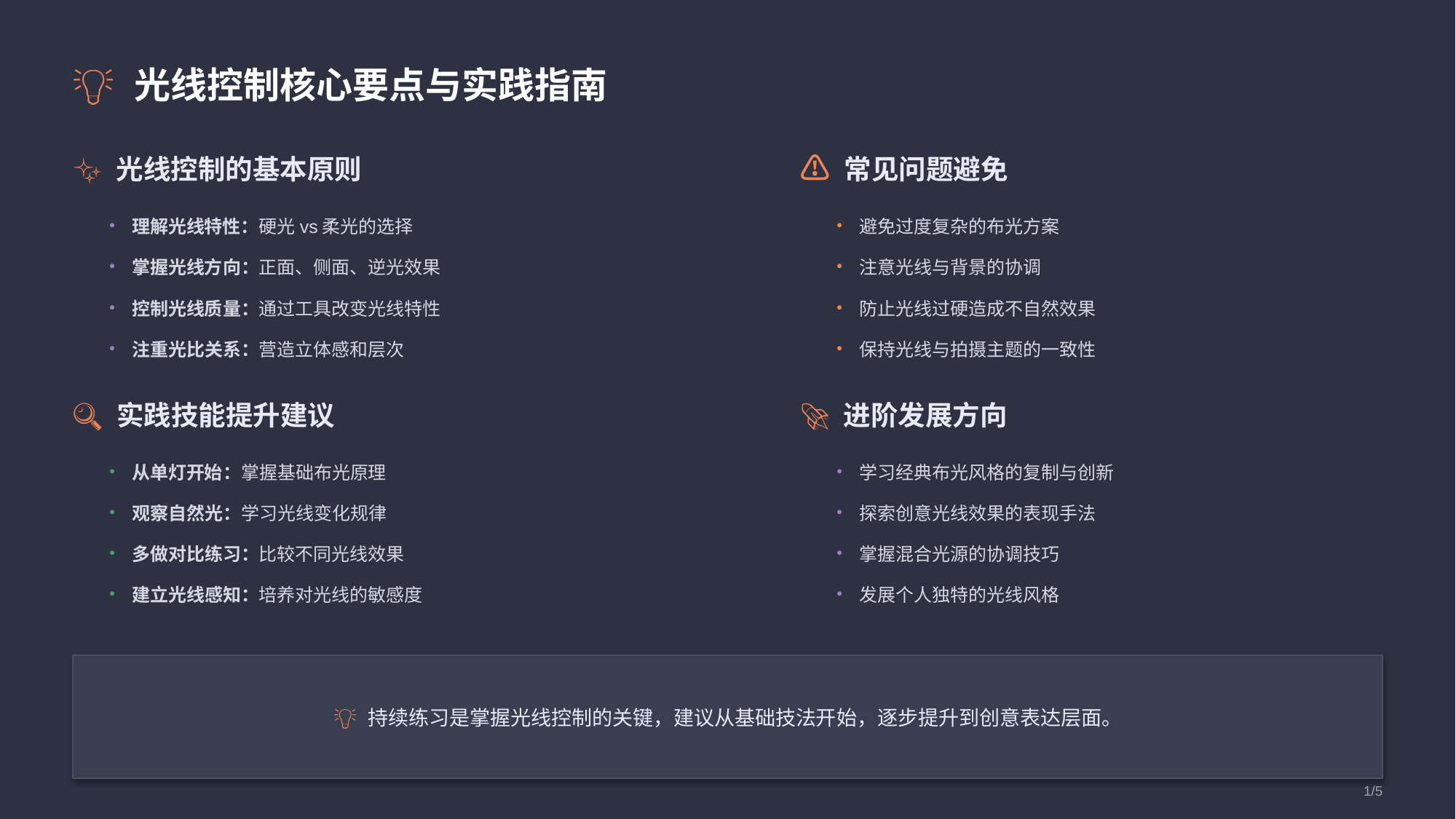

💡 光线控制核心要点与实践指南
✨ 光线控制的基本原则
⚠️ 常见问题避免
• 理解光线特性：硬光vs柔光的选择
• 避免过度复杂的布光方案
• 掌握光线方向：正面、侧面、逆光效果
• 注意光线与背景的协调
• 控制光线质量：通过工具改变光线特性
• 防止光线过硬造成不自然效果
• 注重光比关系：营造立体感和层次
• 保持光线与拍摄主题的一致性
🔍 实践技能提升建议
🚀 进阶发展方向
• 从单灯开始：掌握基础布光原理
• 学习经典布光风格的复制与创新
• 观察自然光：学习光线变化规律
• 探索创意光线效果的表现手法
• 多做对比练习：比较不同光线效果
• 掌握混合光源的协调技巧
• 建立光线感知：培养对光线的敏感度
• 发展个人独特的光线风格

💡 持续练习是掌握光线控制的关键，建议从基础技法开始，逐步提升到创意表达层面。
1/5